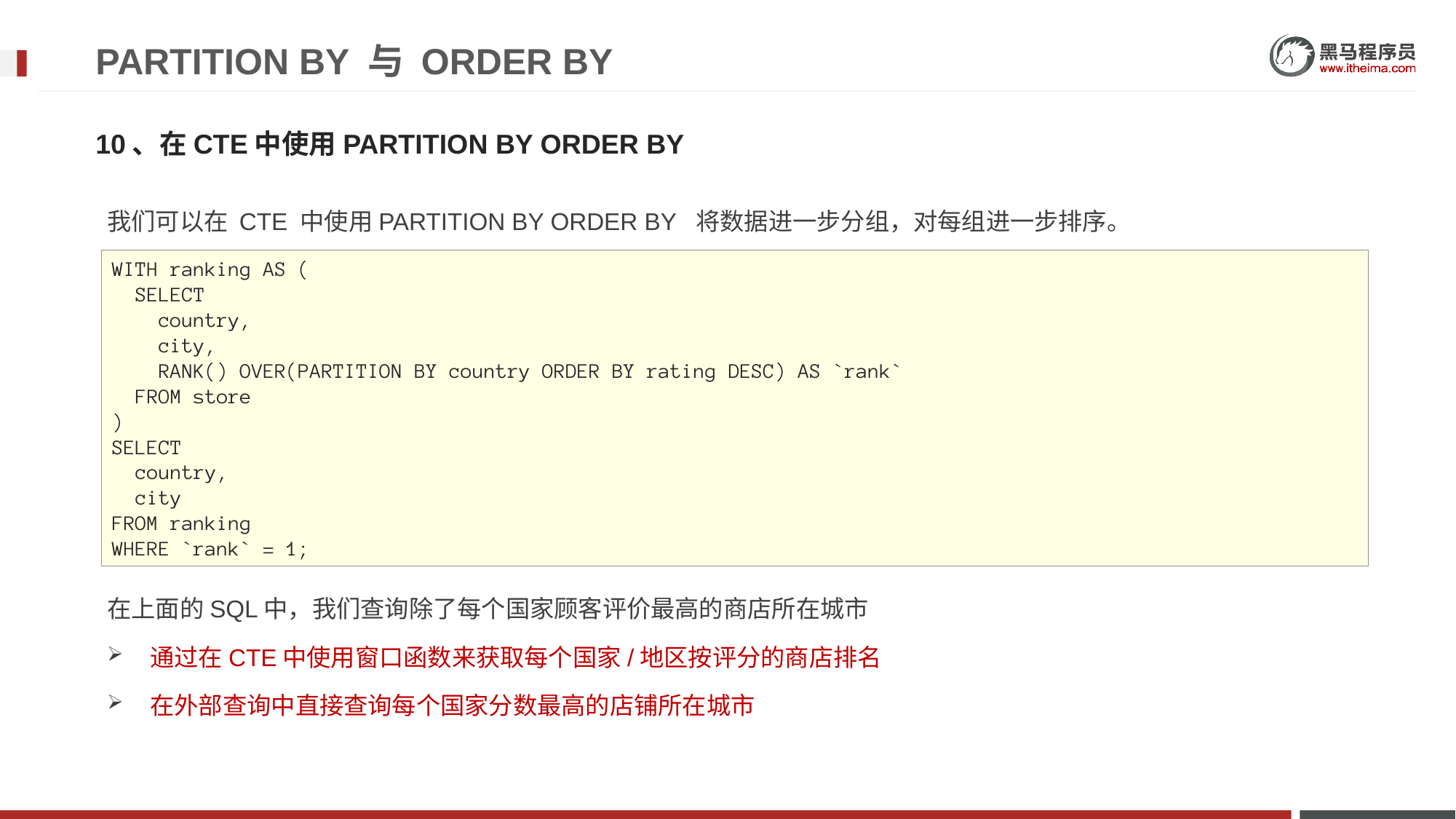

# PARTITION BY 与 ORDER BY
10、在CTE中使用PARTITION BY ORDER BY
我们可以在 CTE 中使用PARTITION BY ORDER BY  将数据进一步分组，对每组进一步排序。

在上面的SQL中，我们查询除了每个国家顾客评价最高的商店所在城市
通过在CTE中使用窗口函数来获取每个国家/地区按评分的商店排名
在外部查询中直接查询每个国家分数最高的店铺所在城市
WITH ranking AS (
  SELECT
    country,
    city,
    RANK() OVER(PARTITION BY country ORDER BY rating DESC) AS `rank`
  FROM store
)
SELECT
  country,
  city
FROM ranking
WHERE `rank` = 1;